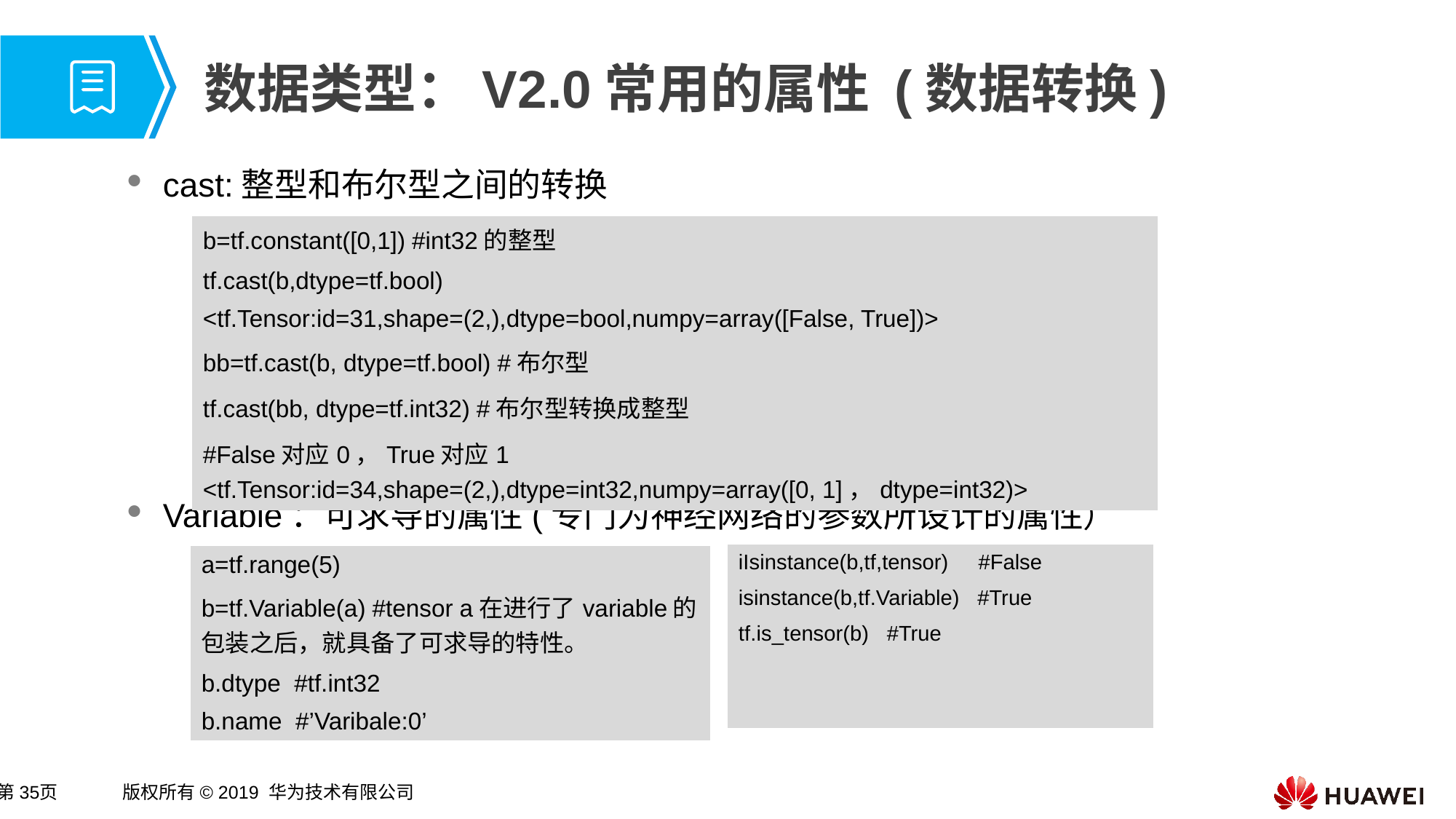

# 数据类型：V2.0常用的属性 (数据转换)
cast:整型和布尔型之间的转换

Variable：可求导的属性(专门为神经网络的参数所设计的属性）

| b=tf.constant([0,1]) #int32的整型 |
| --- |
| tf.cast(b,dtype=tf.bool) |
| <tf.Tensor:id=31,shape=(2,),dtype=bool,numpy=array([False, True])> |
| bb=tf.cast(b, dtype=tf.bool) #布尔型 |
| tf.cast(bb, dtype=tf.int32) #布尔型转换成整型 |
| #False对应0，True对应1 <tf.Tensor:id=34,shape=(2,),dtype=int32,numpy=array([0, 1]，dtype=int32)> |
| iIsinstance(b,tf,tensor) #False |
| --- |
| isinstance(b,tf.Variable) #True |
| tf.is\_tensor(b) #True |
|  |
|  |
| a=tf.range(5) |
| --- |
| b=tf.Variable(a) #tensor a在进行了variable的包装之后，就具备了可求导的特性。 |
| b.dtype #tf.int32 |
| b.name #’Varibale:0’ |